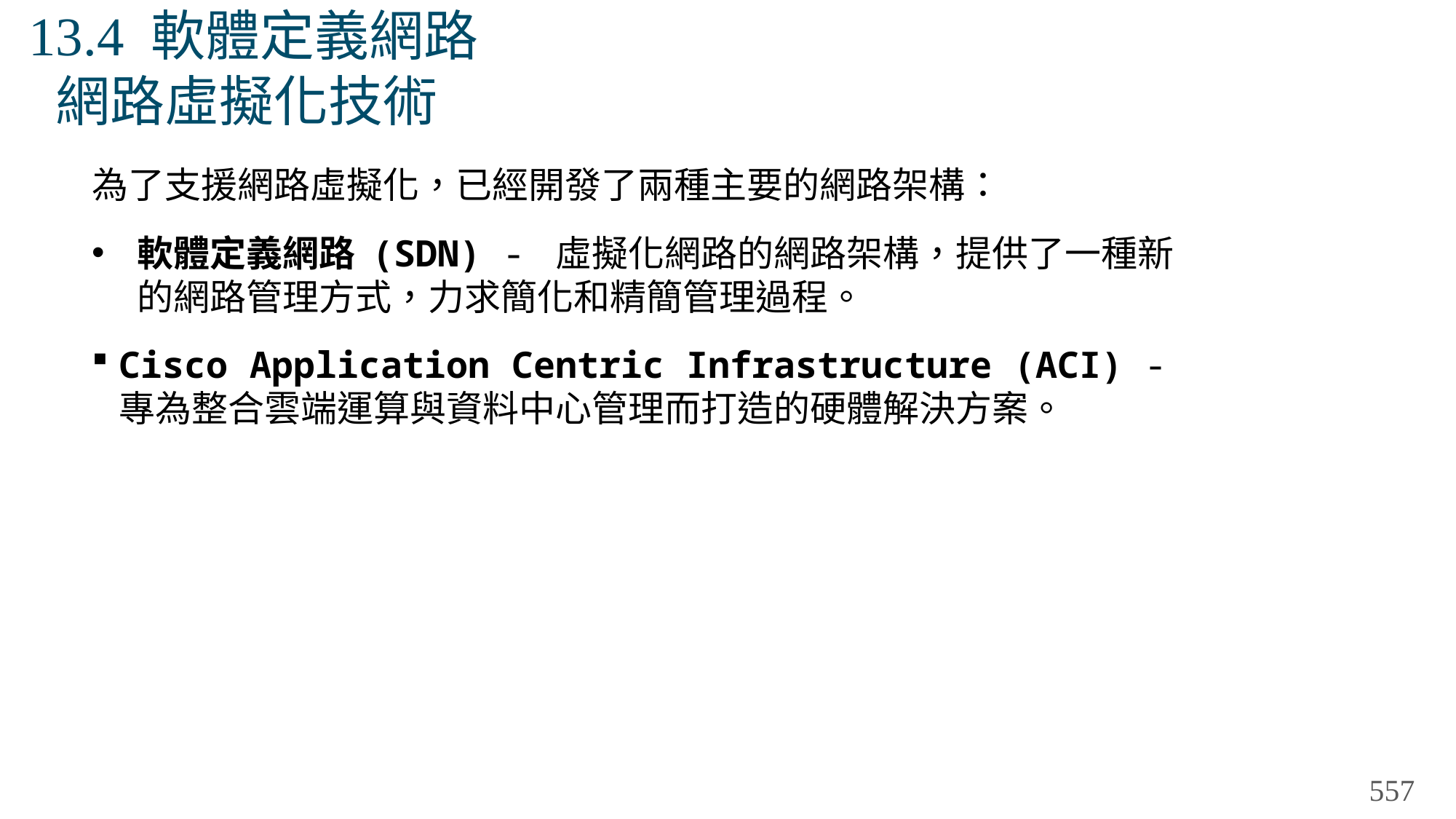

# 13.4 軟體定義網路 網路虛擬化技術
為了支援網路虛擬化，已經開發了兩種主要的網路架構：
軟體定義網路 (SDN) - 虛擬化網路的網路架構，提供了一種新的網路管理方式，力求簡化和精簡管理過程。
Cisco Application Centric Infrastructure (ACI) - 專為整合雲端運算與資料中心管理而打造的硬體解決方案。
557